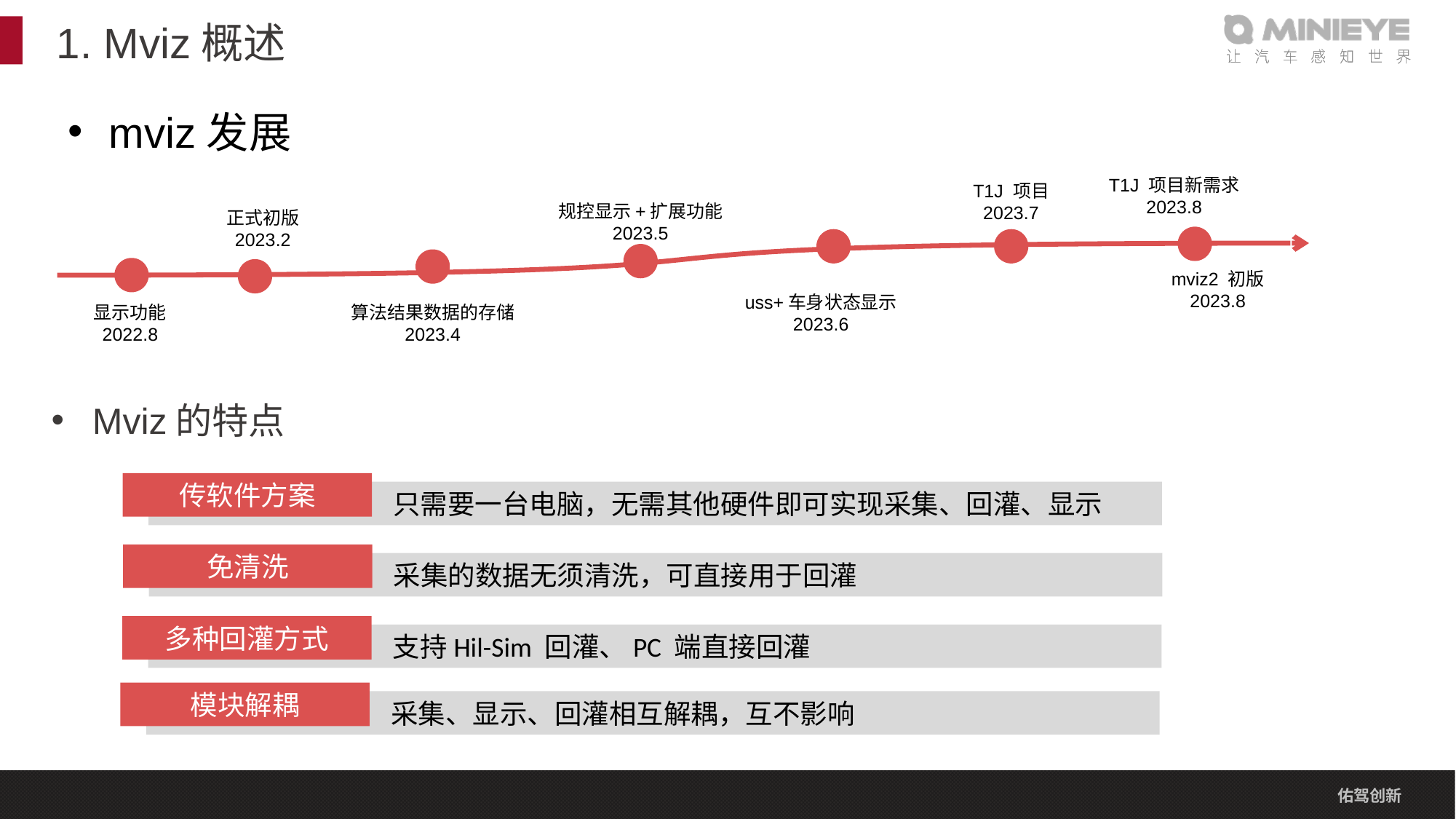

# 1. Mviz概述
mviz发展
T1J 项目新需求
2023.8
T1J 项目
2023.7
规控显示+扩展功能
2023.5
正式初版
2023.2

mviz2 初版
2023.8
显示功能
2022.8
算法结果数据的存储
2023.4

uss+车身状态显示
2023.6
Mviz的特点
传软件方案
  只需要一台电脑，无需其他硬件即可实现采集、回灌、显示
免清洗
  采集的数据无须清洗，可直接用于回灌
多种回灌方式
  支持Hil-Sim 回灌、PC 端直接回灌
模块解耦
  采集、显示、回灌相互解耦，互不影响